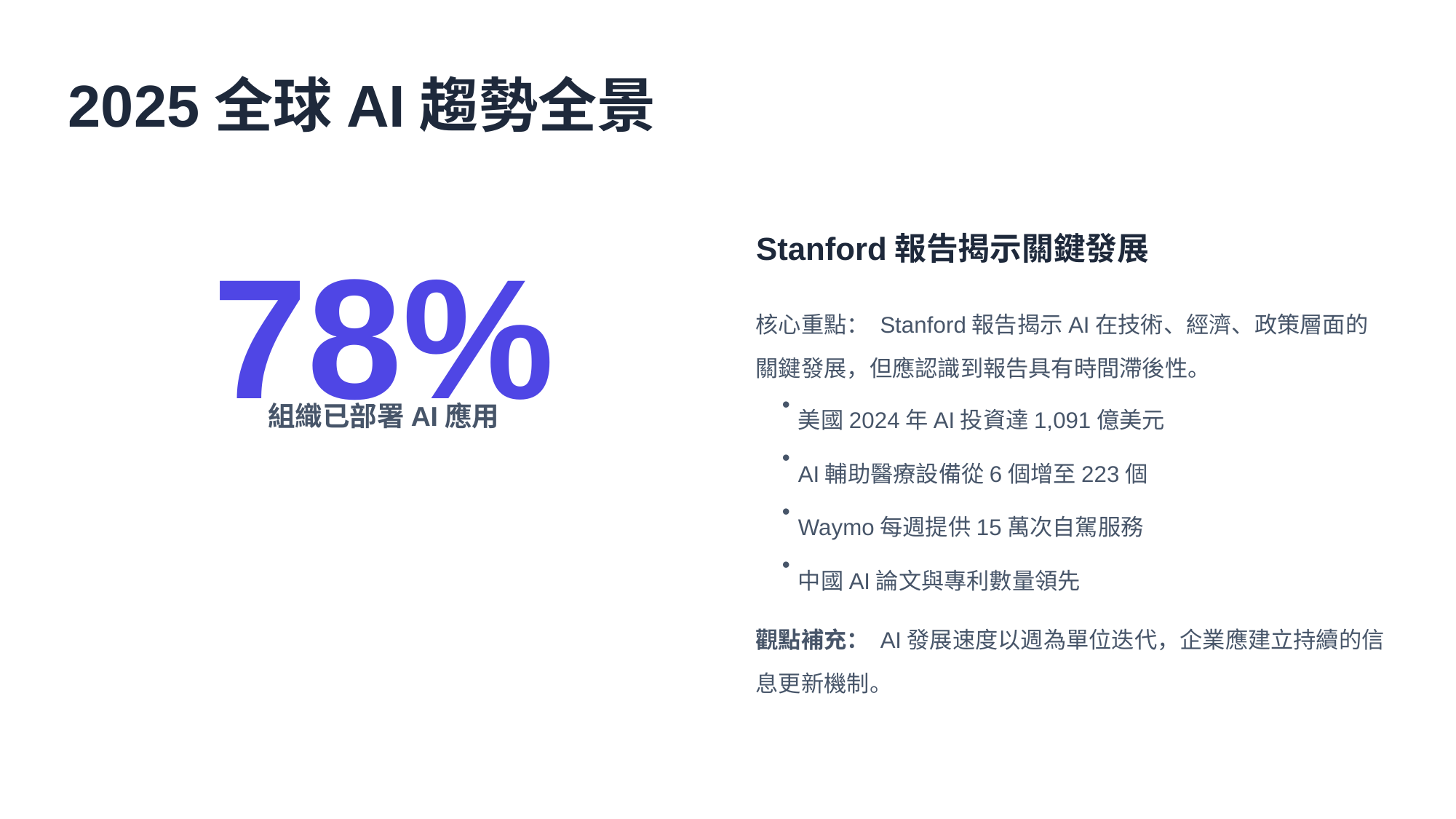

2025全球AI趨勢全景
78%
Stanford報告揭示關鍵發展
核心重點： Stanford報告揭示AI在技術、經濟、政策層面的關鍵發展，但應認識到報告具有時間滯後性。
•
美國2024年AI投資達1,091億美元
組織已部署AI應用
•
AI輔助醫療設備從6個增至223個
•
Waymo每週提供15萬次自駕服務
•
中國AI論文與專利數量領先
觀點補充： AI發展速度以週為單位迭代，企業應建立持續的信息更新機制。